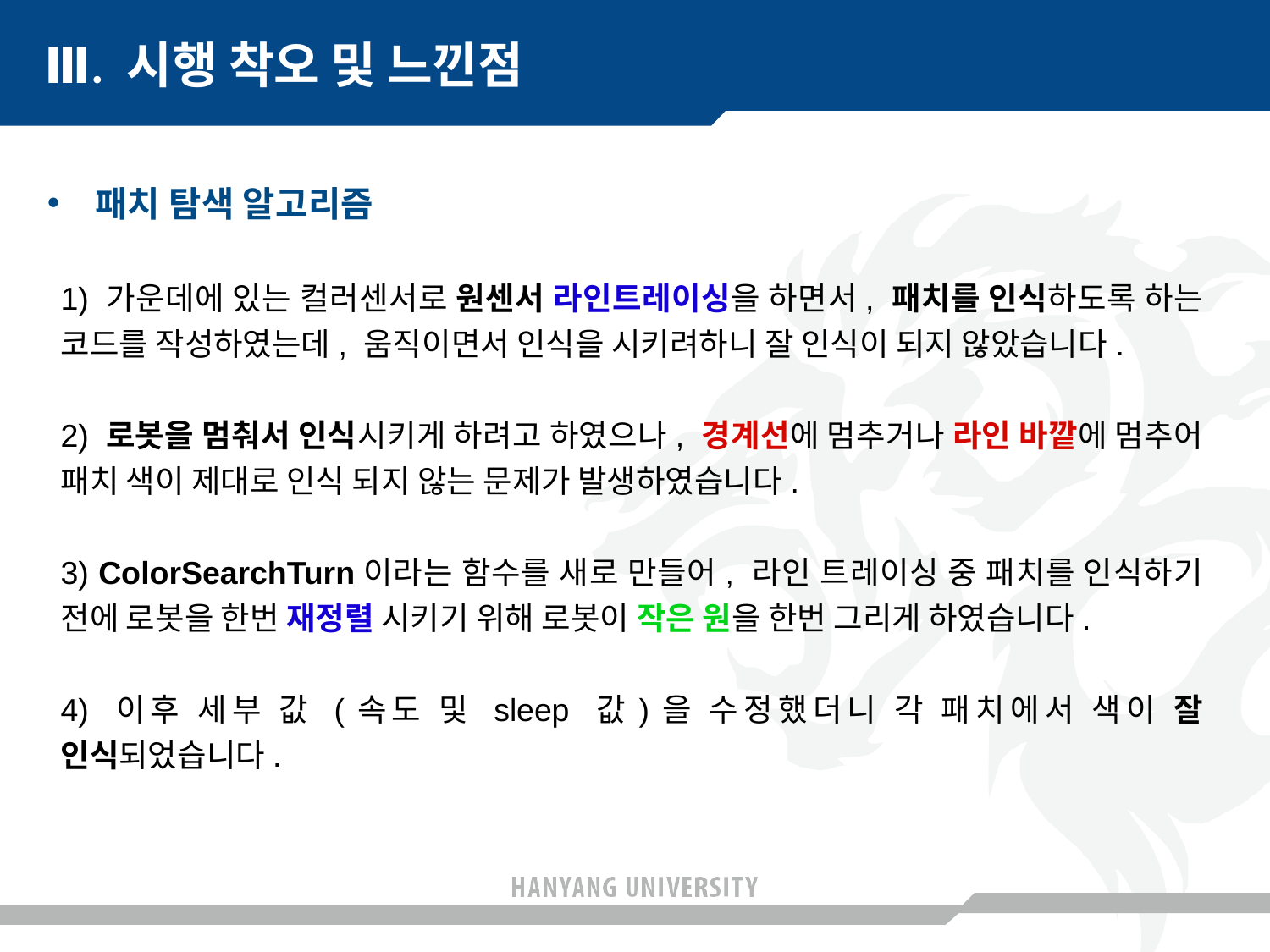

Ⅲ. 시행 착오 및 느낀점
패치 탐색 알고리즘
1) 가운데에 있는 컬러센서로 원센서 라인트레이싱을 하면서, 패치를 인식하도록 하는 코드를 작성하였는데, 움직이면서 인식을 시키려하니 잘 인식이 되지 않았습니다.

2) 로봇을 멈춰서 인식시키게 하려고 하였으나, 경계선에 멈추거나 라인 바깥에 멈추어 패치 색이 제대로 인식 되지 않는 문제가 발생하였습니다.

3) ColorSearchTurn이라는 함수를 새로 만들어, 라인 트레이싱 중 패치를 인식하기 전에 로봇을 한번 재정렬 시키기 위해 로봇이 작은 원을 한번 그리게 하였습니다.

4) 이후 세부 값 (속도 및 sleep 값)을 수정했더니 각 패치에서 색이 잘 인식되었습니다.